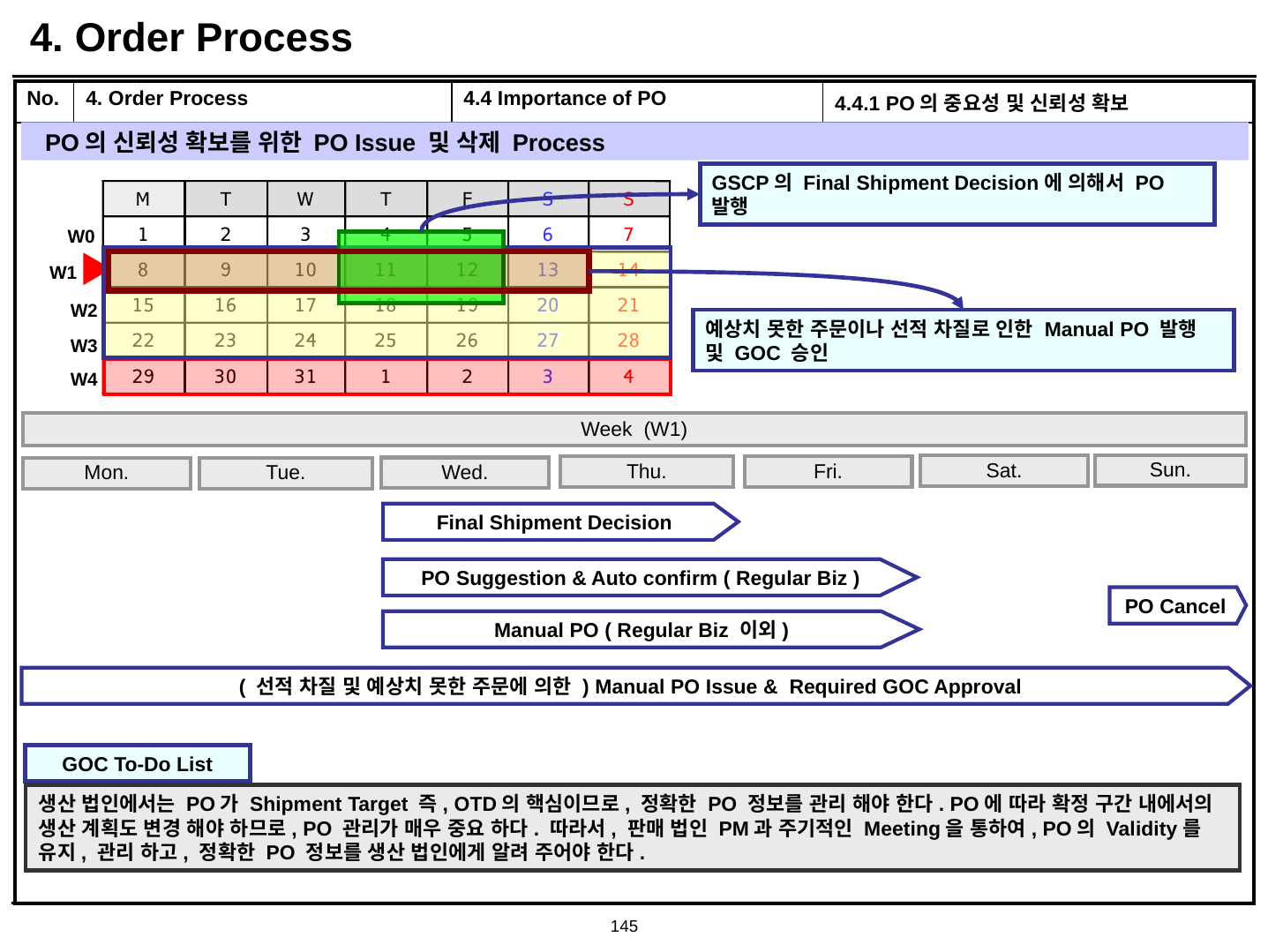

# 4. Order Process
| No. | 4. Order Process | 4.4 Importance of PO | 4.4.1 PO의 중요성 및 신뢰성 확보 |
| --- | --- | --- | --- |
|  |  |  |  |
PO의 신뢰성 확보를 위한 PO Issue 및 삭제 Process
GSCP의 Final Shipment Decision에 의해서 PO 발행
M

T

W

T

F

S

S

1

2
3
4
5
6
7
8

9
10
11
12
13
14
15

16
17
18
19
20
21
22

23
24
25
26
27
28
29

30
31
1
2
3
4

W0

W1

W2
예상치 못한 주문이나 선적 차질로 인한 Manual PO 발행 및 GOC 승인
W3

W4
Week  (W1)
Sun.
Sat.
Thu.
Fri.
Wed.
Mon.
Tue.
Final Shipment Decision
PO Suggestion & Auto confirm ( Regular Biz )
PO Cancel
Manual PO ( Regular Biz 이외)
( 선적 차질 및 예상치 못한 주문에 의한 ) Manual PO Issue &  Required GOC Approval
GOC To-Do List
생산 법인에서는 PO가 Shipment Target 즉, OTD의 핵심이므로, 정확한 PO 정보를 관리 해야 한다. PO에 따라 확정 구간 내에서의 생산 계획도 변경 해야 하므로, PO 관리가 매우 중요 하다. 따라서, 판매 법인 PM과 주기적인 Meeting을 통하여, PO의 Validity를 유지, 관리 하고, 정확한 PO 정보를 생산 법인에게 알려 주어야 한다.
145